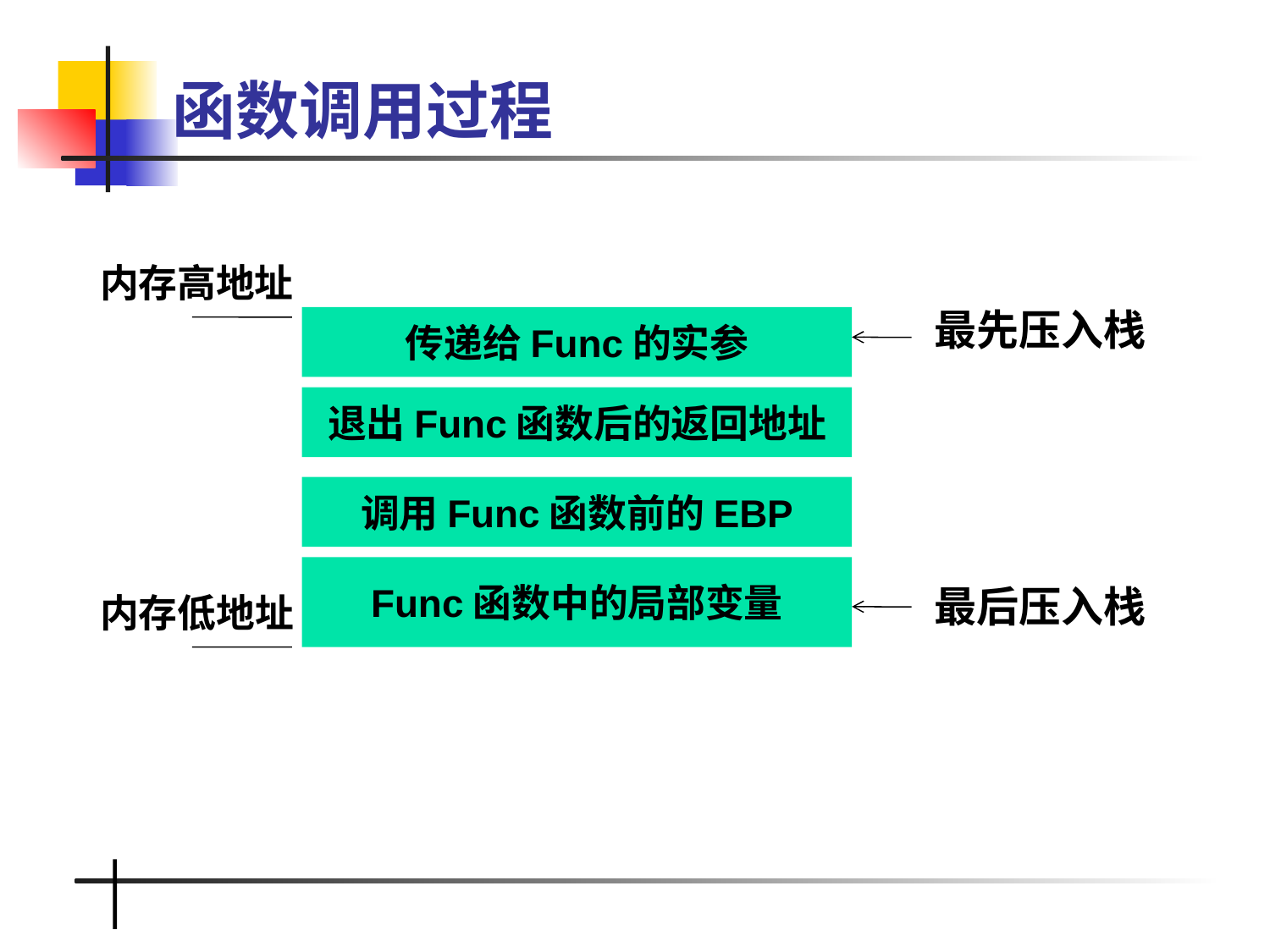

# 函数调用过程

内存高地址
最先压入栈
传递给Func的实参

退出Func函数后的返回地址
调用Func函数前的EBP
Func函数中的局部变量
最后压入栈
内存低地址